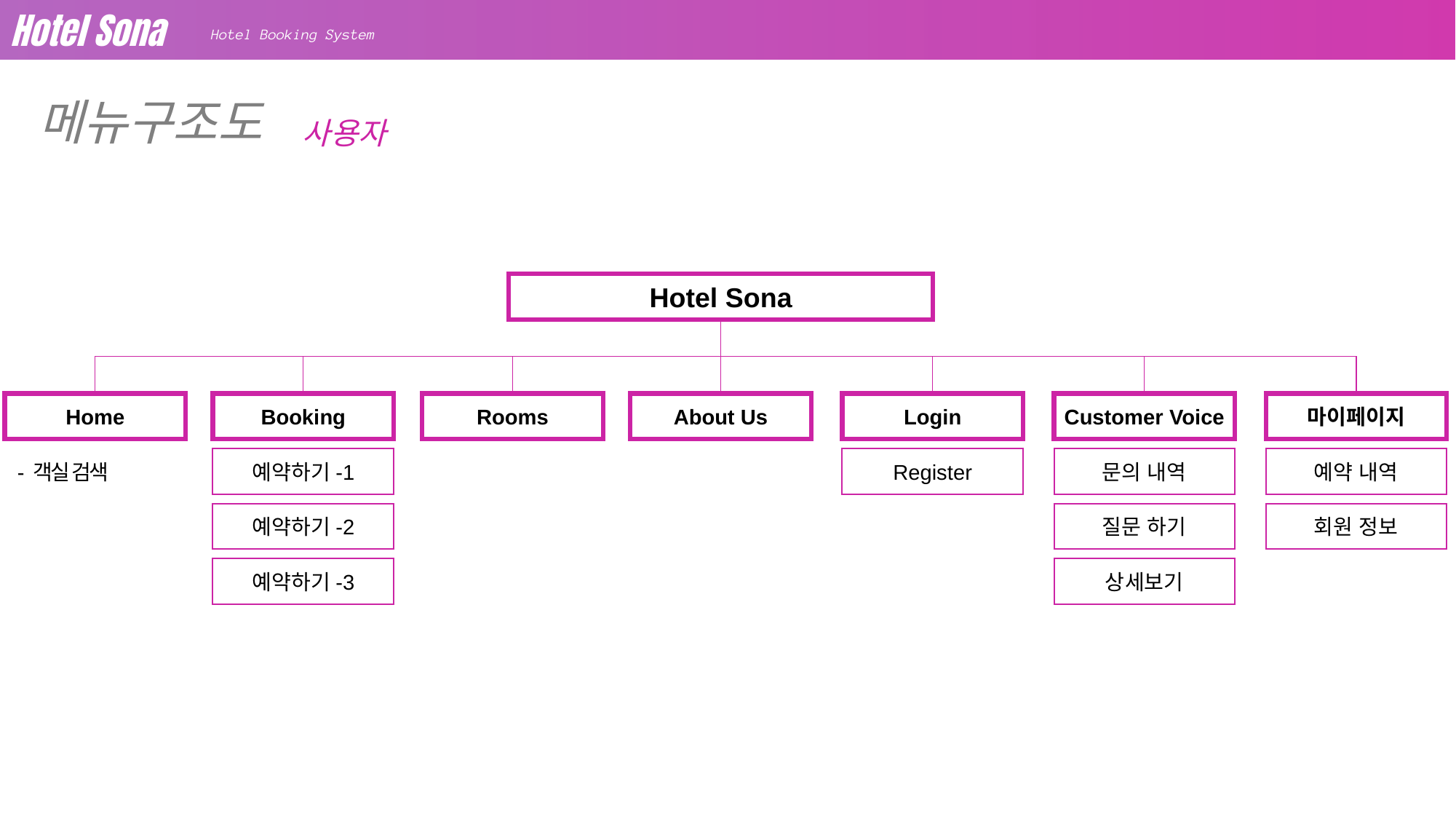

메뉴구조도
사용자
Hotel Sona
Home
Booking
Rooms
About Us
Login
Customer Voice
마이페이지
- 객실 검색
예약하기-1
Register
문의 내역
예약 내역
예약하기-2
질문 하기
회원 정보
예약하기-3
상세보기